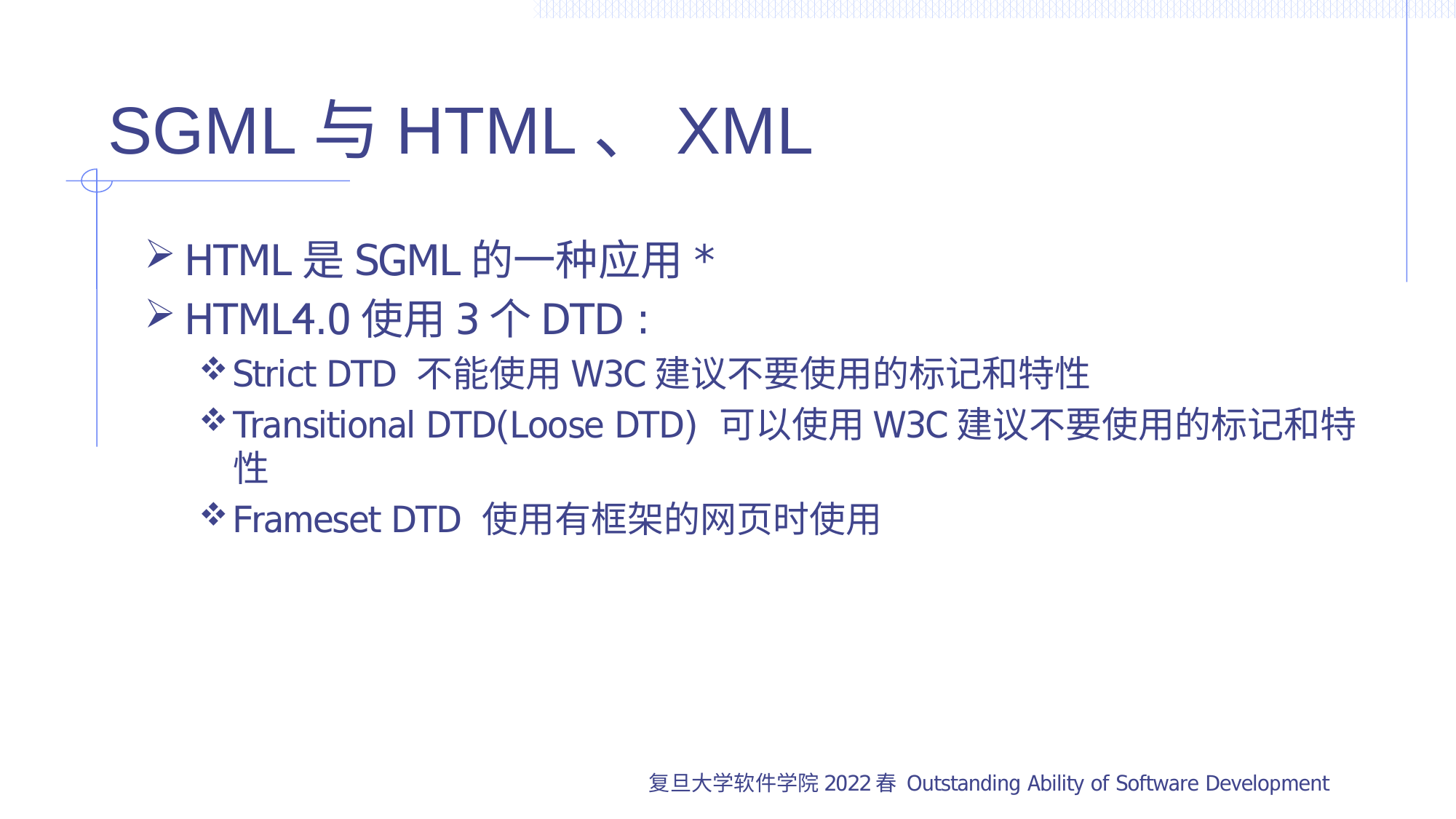

# SGML与HTML、XML
HTML是SGML的一种应用*
HTML4.0使用3个DTD :
Strict DTD 不能使用W3C建议不要使用的标记和特性
Transitional DTD(Loose DTD) 可以使用W3C建议不要使用的标记和特性
Frameset DTD 使用有框架的网页时使用